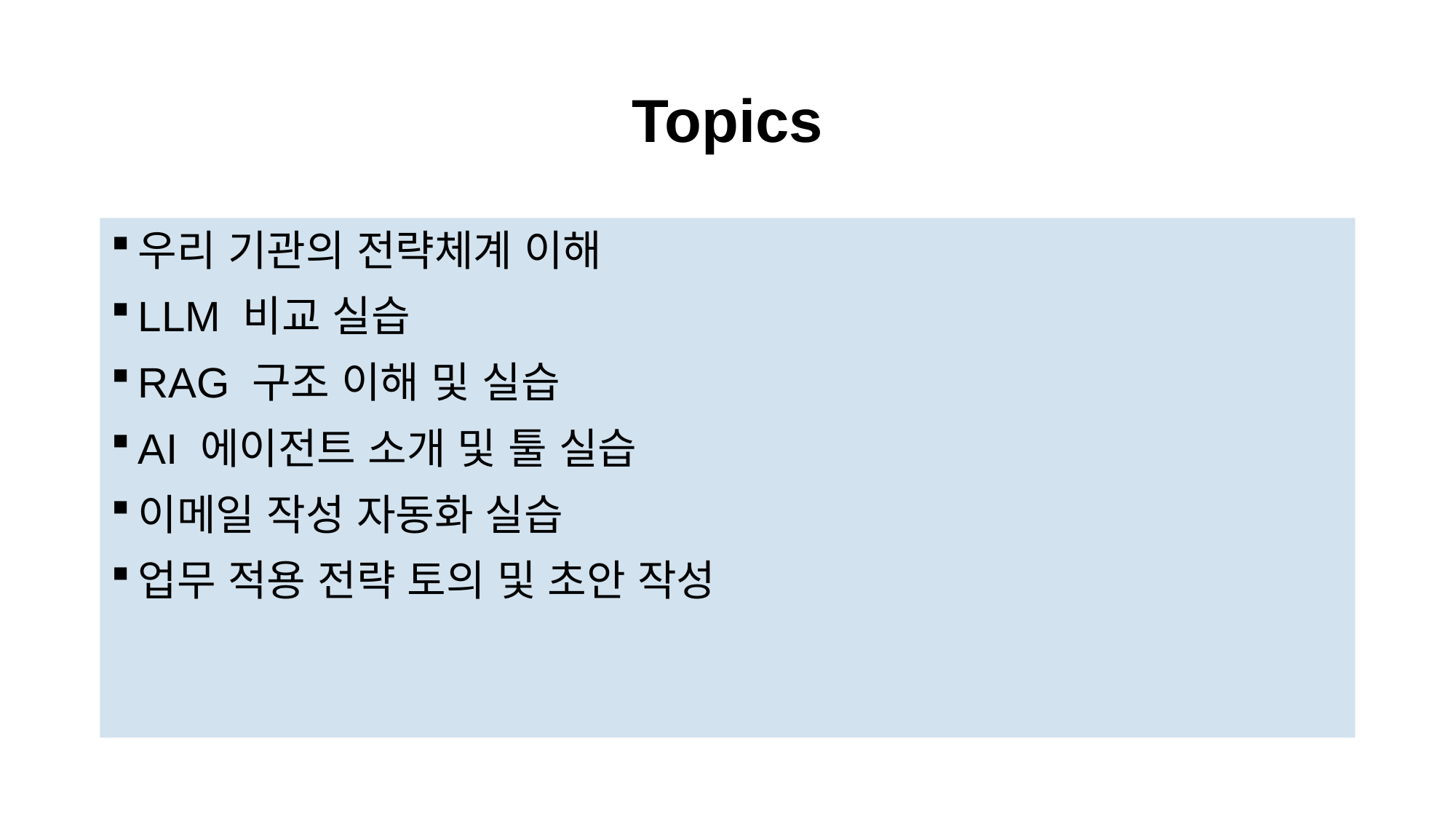

# Topics
우리 기관의 전략체계 이해
LLM 비교 실습
RAG 구조 이해 및 실습
AI 에이전트 소개 및 툴 실습
이메일 작성 자동화 실습
업무 적용 전략 토의 및 초안 작성